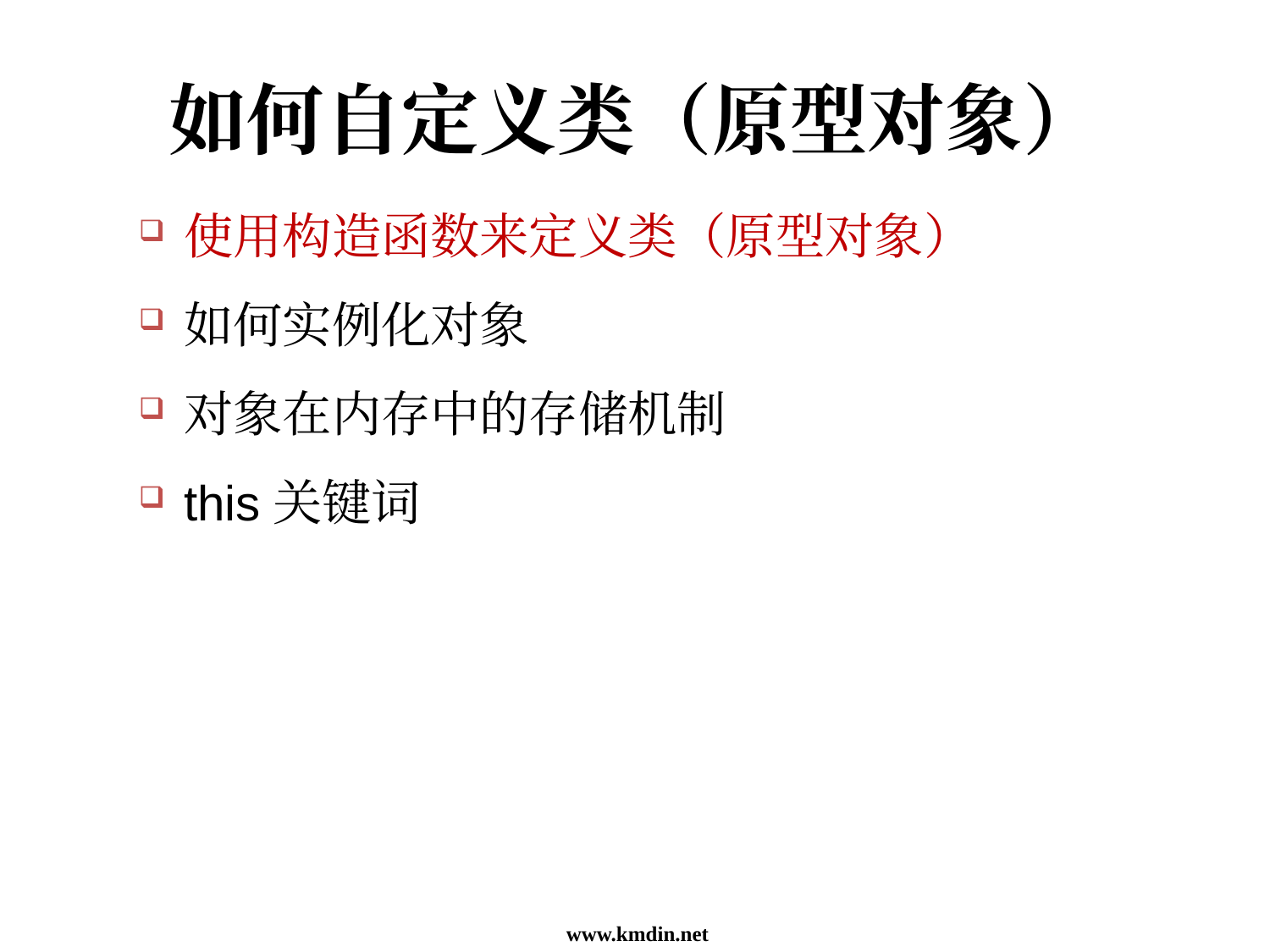

如何自定义类（原型对象）
使用构造函数来定义类（原型对象）
如何实例化对象
对象在内存中的存储机制
this关键词